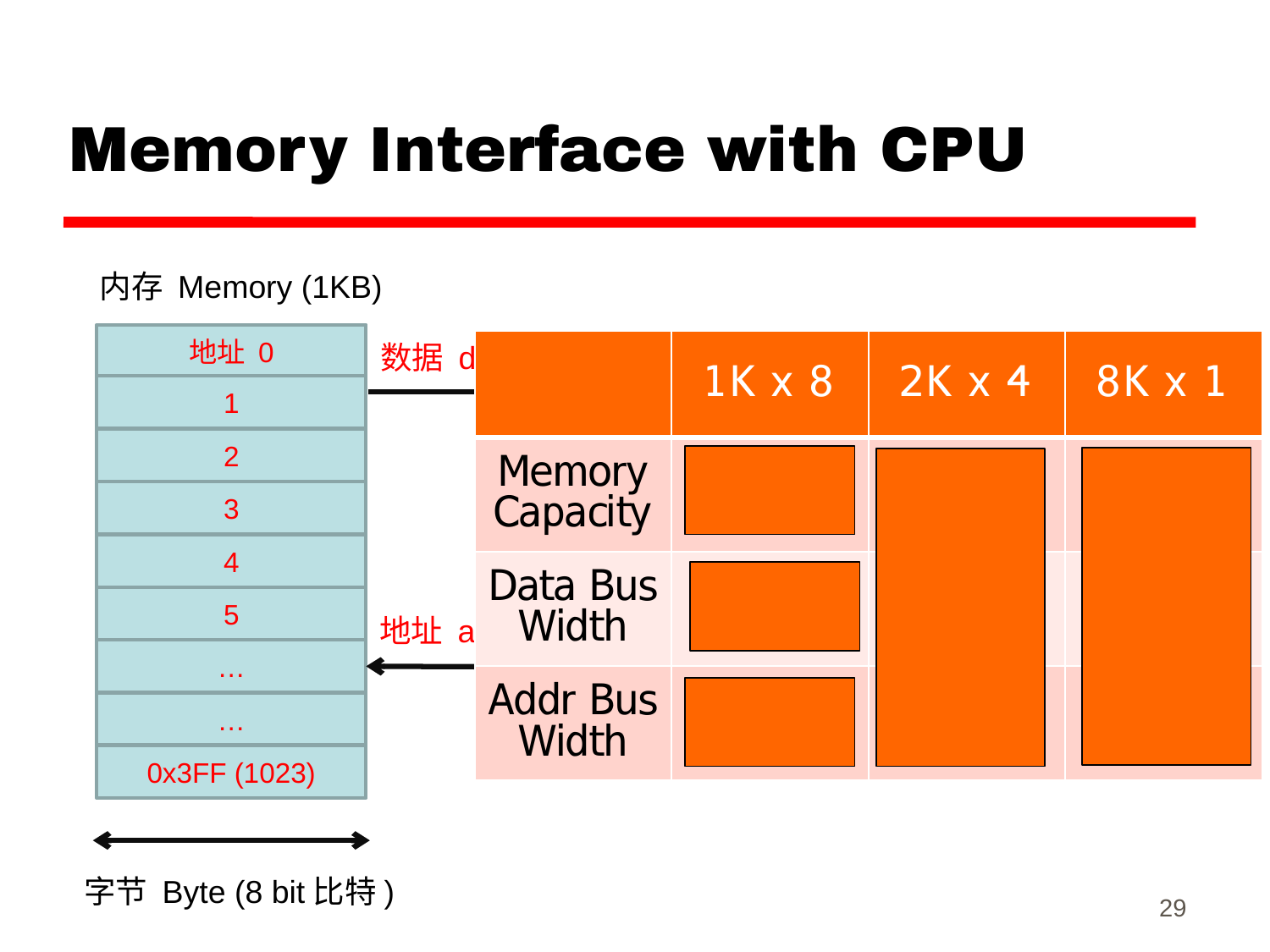

# Memory Interface with CPU
内存 Memory (1KB)
地址 0
数据 data
|  | 1K x 8 | 2K x 4 | 8K x 1 |
| --- | --- | --- | --- |
| Memory Capacity | 1 KB | 1 KB | 1 KB |
| Data Bus Width | 8 | 4 | 1 |
| Addr Bus Width | 10 | 11 | 13 |
1
2

3
4

5
地址 address
…

…
0x3FF (1023)
29
字节 Byte (8 bit比特)